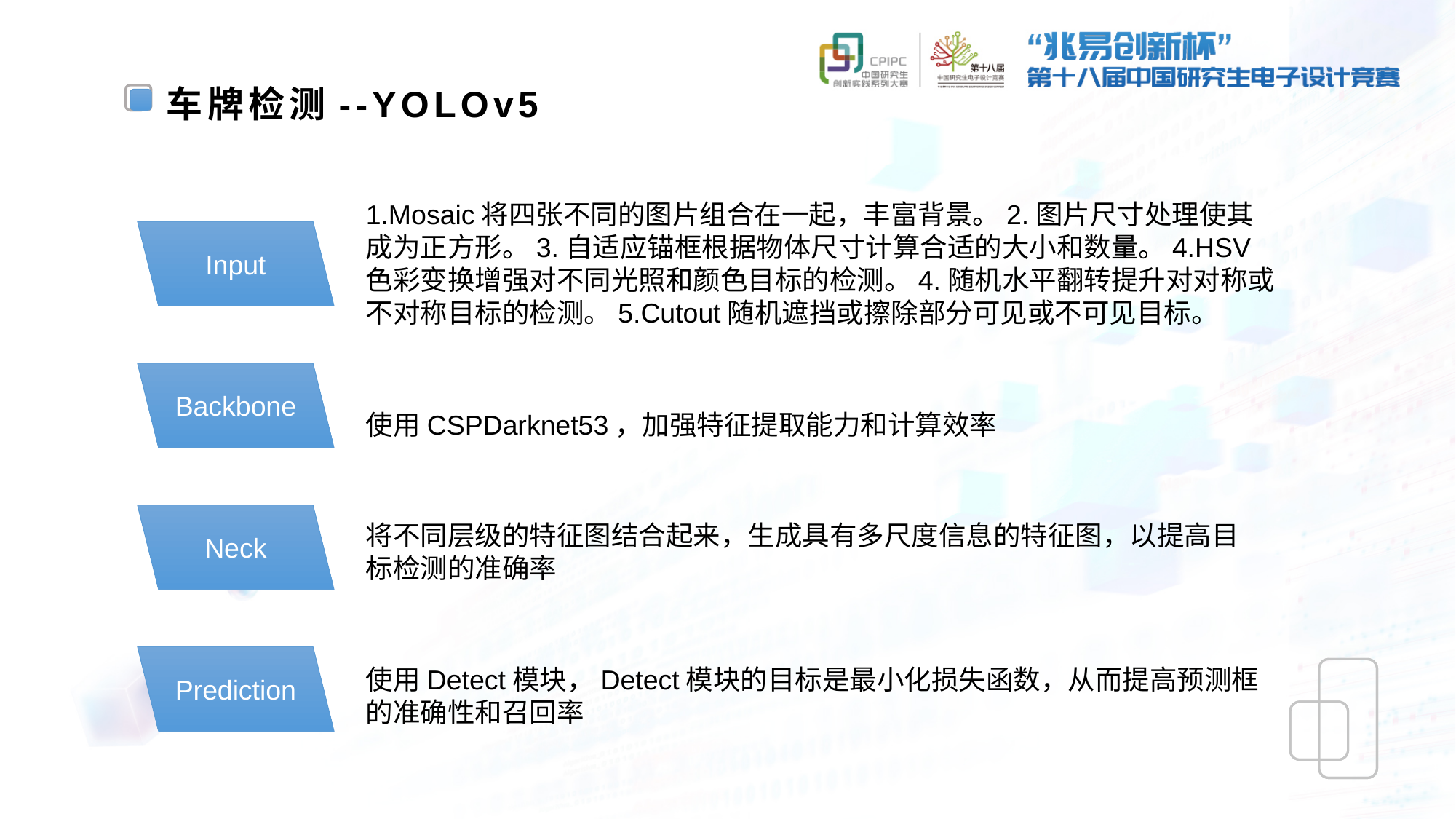

车牌检测--YOLOv5

1.Mosaic将四张不同的图片组合在一起，丰富背景。2.图片尺寸处理使其成为正方形。3.自适应锚框根据物体尺寸计算合适的大小和数量。4.HSV色彩变换增强对不同光照和颜色目标的检测。4.随机水平翻转提升对对称或不对称目标的检测。5.Cutout随机遮挡或擦除部分可见或不可见目标。
Input
Backbone
使用CSPDarknet53，加强特征提取能力和计算效率
Neck
将不同层级的特征图结合起来，生成具有多尺度信息的特征图，以提高目标检测的准确率
Prediction
使用Detect模块，Detect模块的目标是最小化损失函数，从而提高预测框的准确性和召回率